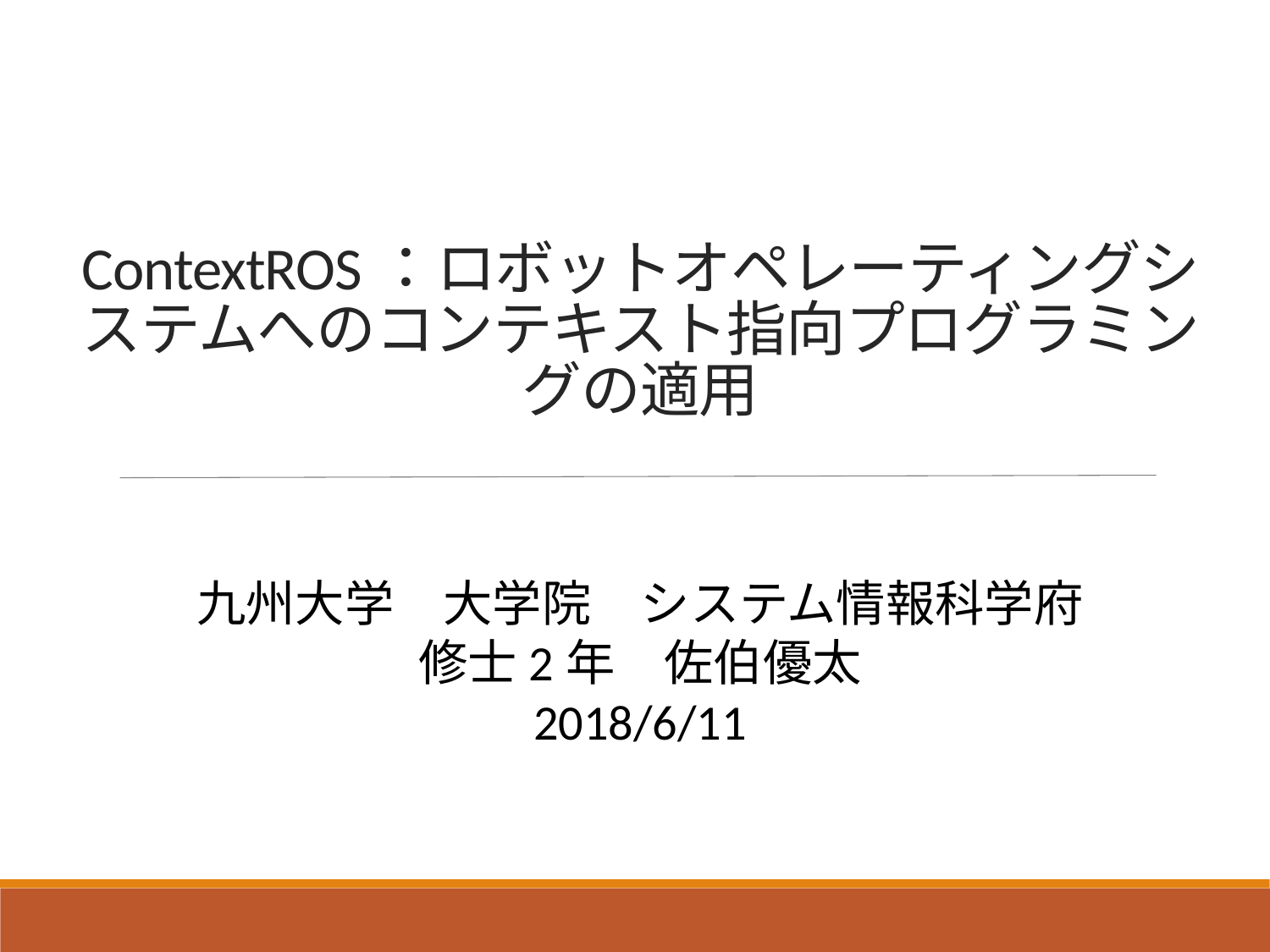

# ContextROS：ロボットオペレーティングシステムへのコンテキスト指向プログラミングの適用
九州大学　大学院　システム情報科学府
修士2年　佐伯優太
2018/6/11